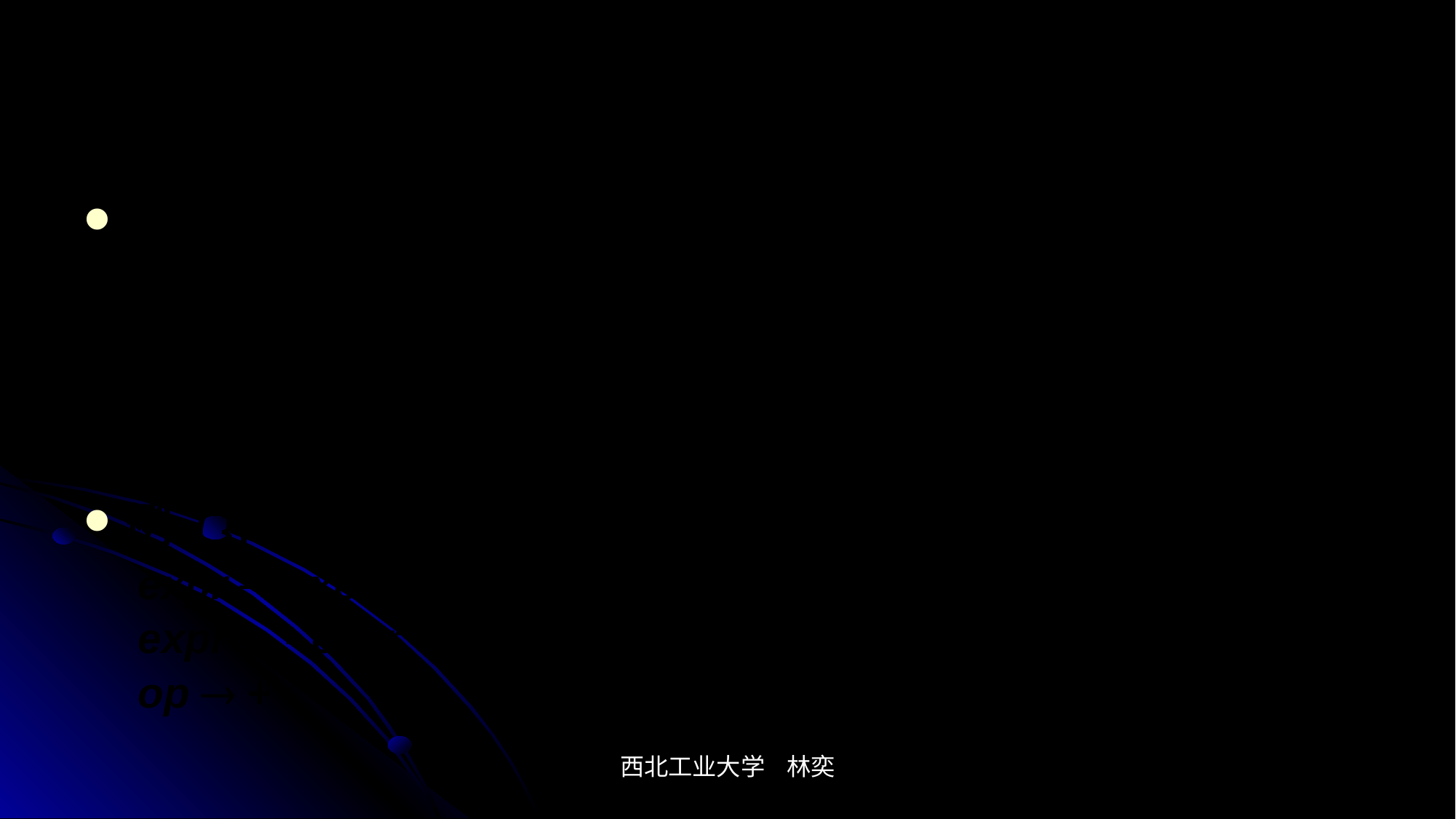

# 上下文无关文法回顾（续）
上下文无关文法是四元组（VT , VN , S, P）
VT : 	终结符集合
VN : 	非终结符集合
S : 	开始符号
P :	产生式集合， 产生式形式 : A → α
例 ( {id, +, *, −, (, )}, {expr, op}, expr, P )
expr → expr op expr  	expr → (expr)
expr → − expr  		expr → id
op → +   			op → *

西北工业大学    林奕
5